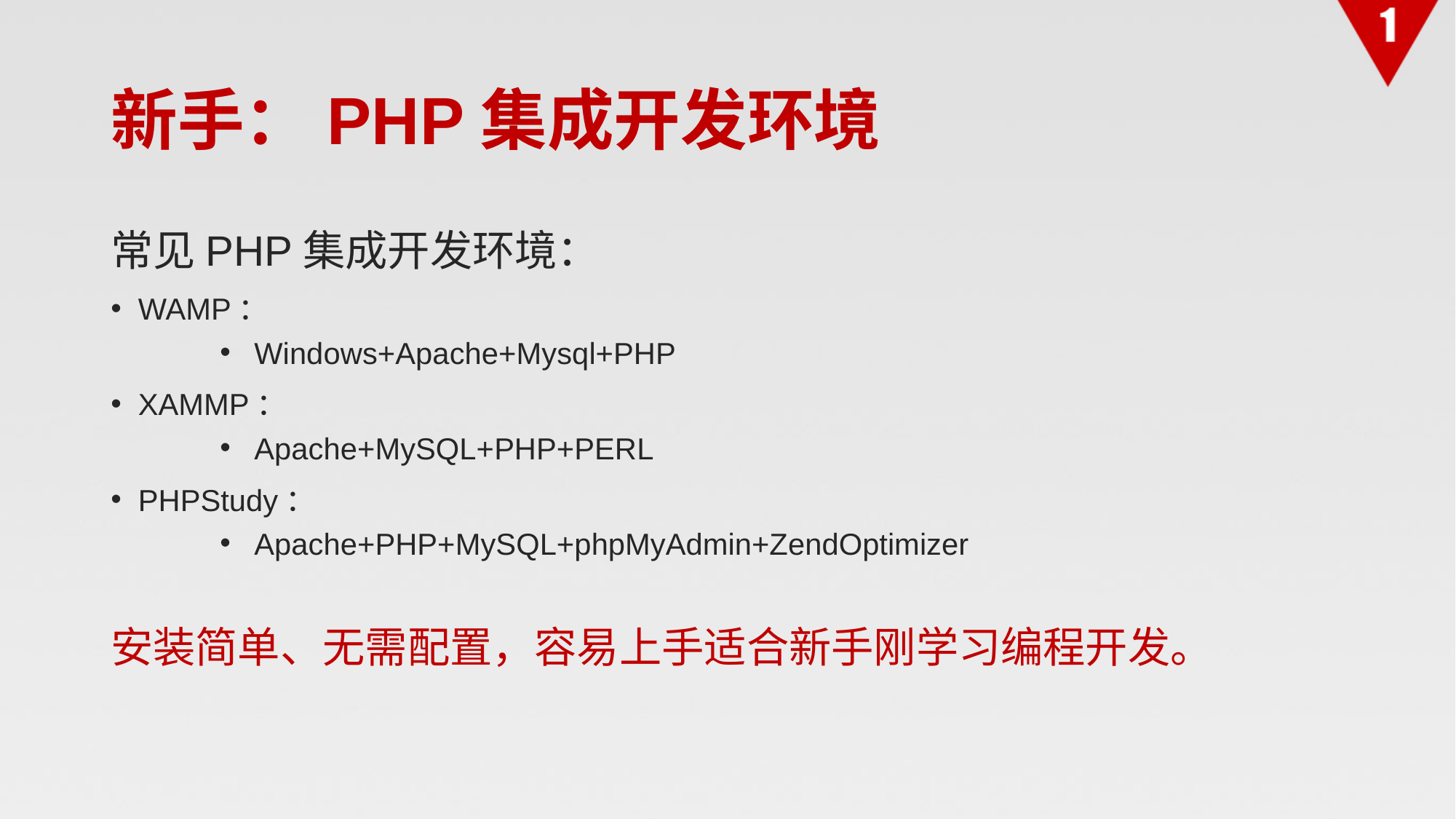

# 新手：PHP集成开发环境
常见PHP集成开发环境：
WAMP：
Windows+Apache+Mysql+PHP
XAMMP：
Apache+MySQL+PHP+PERL
PHPStudy：
Apache+PHP+MySQL+phpMyAdmin+ZendOptimizer
安装简单、无需配置，容易上手适合新手刚学习编程开发。